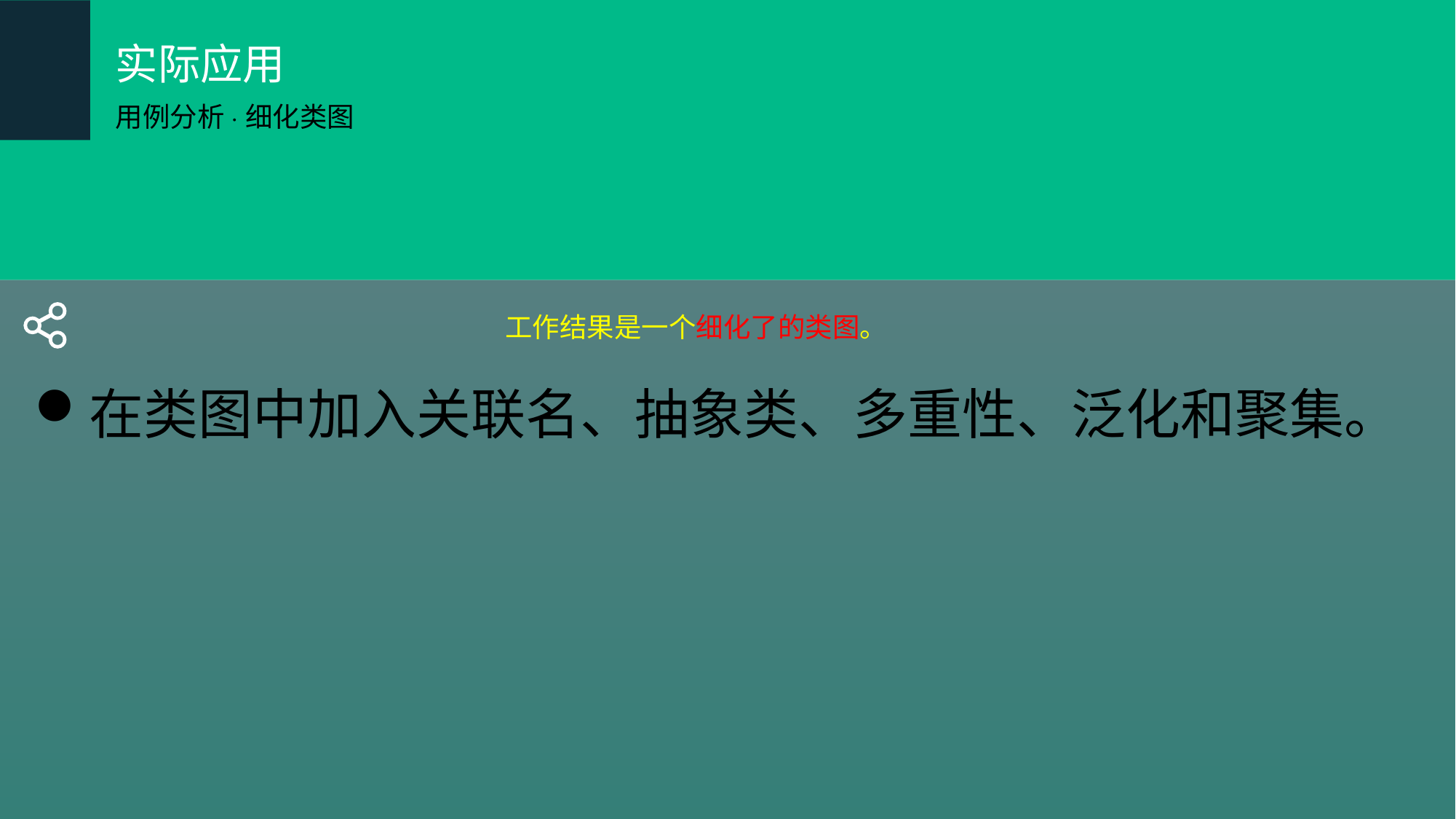

实际应用
用例分析·细化类图

工作结果是一个细化了的类图。
在类图中加入关联名、抽象类、多重性、泛化和聚集。